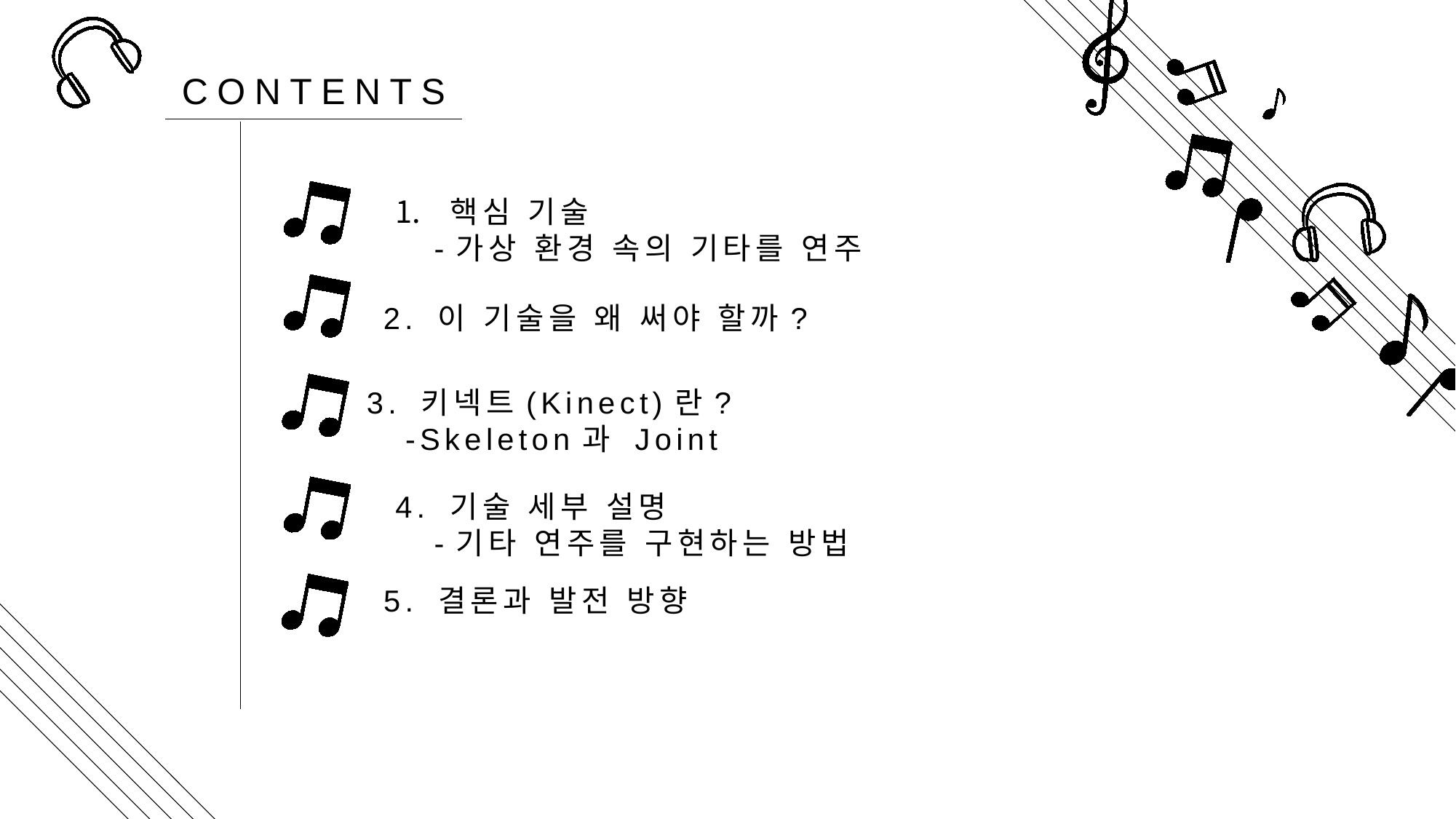

CONTENTS

핵심 기술
   -가상 환경 속의 기타를 연주

2. 이 기술을 왜 써야 할까?

3. 키넥트(Kinect)란?
   -Skeleton과 Joint

4. 기술 세부 설명
   -기타 연주를 구현하는 방법

5. 결론과 발전 방향